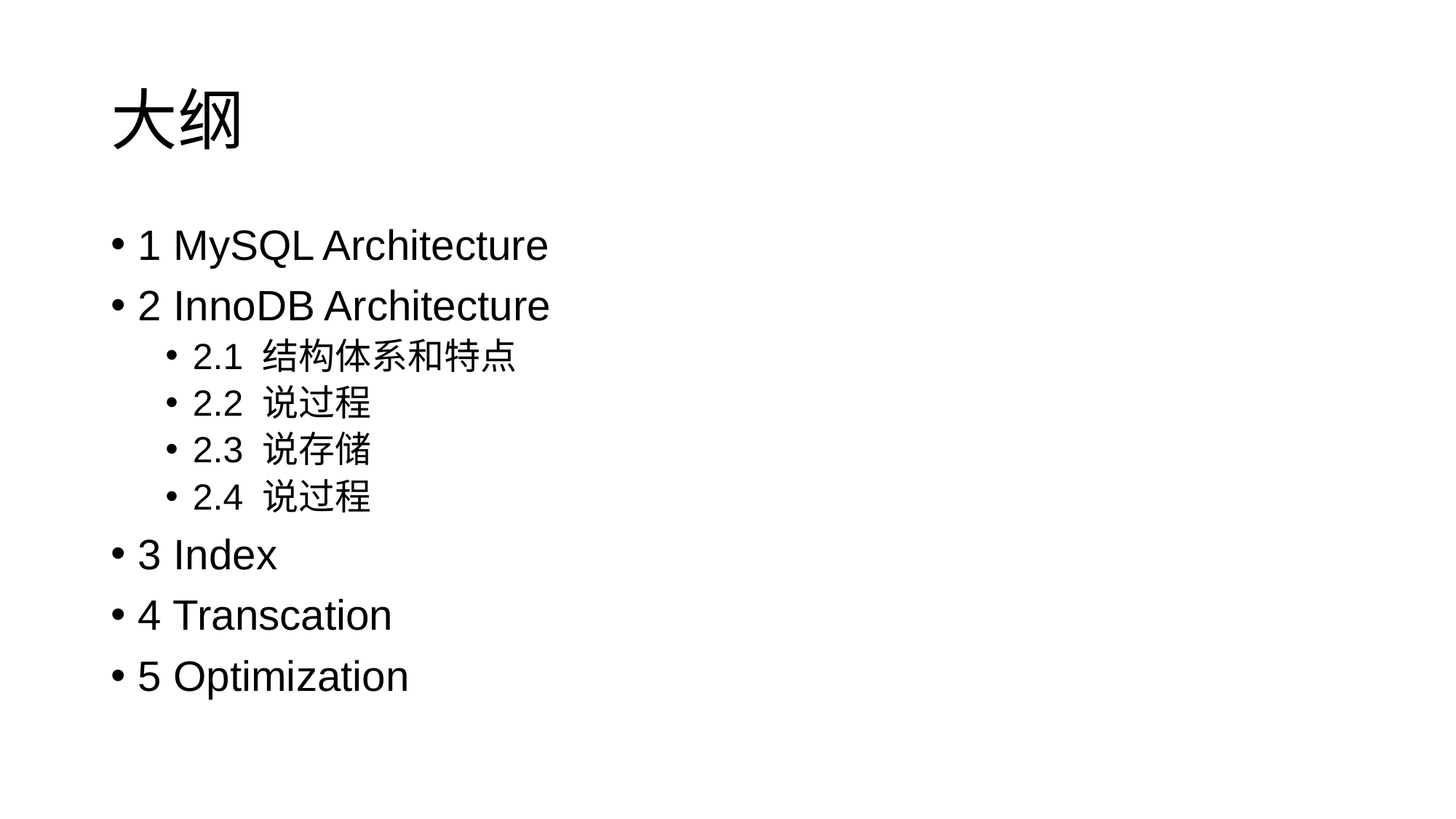

# 大纲
1 MySQL Architecture
2 InnoDB Architecture
2.1 结构体系和特点
2.2 说过程
2.3 说存储
2.4 说过程
3 Index
4 Transcation
5 Optimization